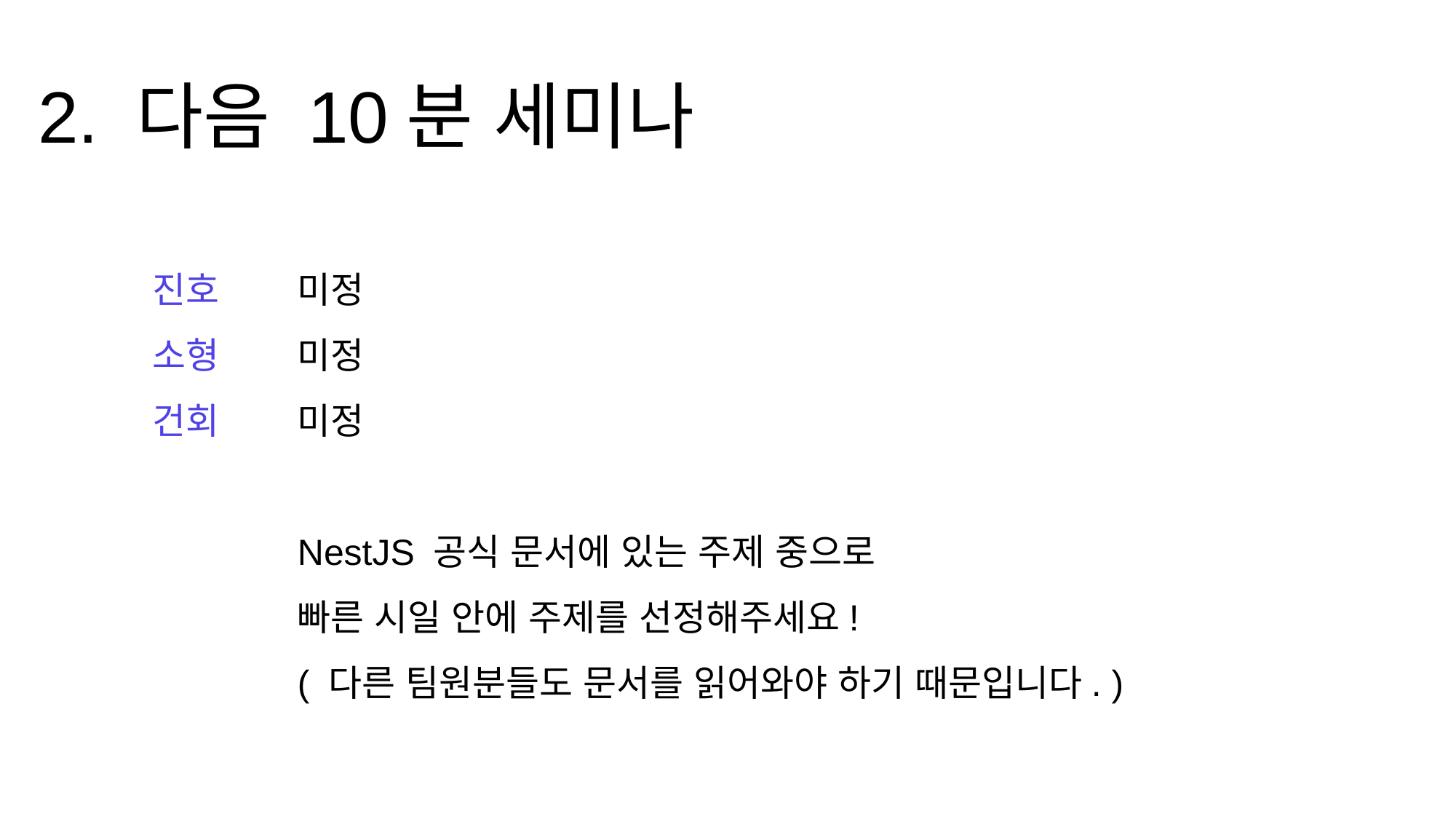

2. 다음 10분 세미나
진호
소형
건회
미정
미정
미정

NestJS 공식 문서에 있는 주제 중으로
빠른 시일 안에 주제를 선정해주세요!
( 다른 팀원분들도 문서를 읽어와야 하기 때문입니다. )